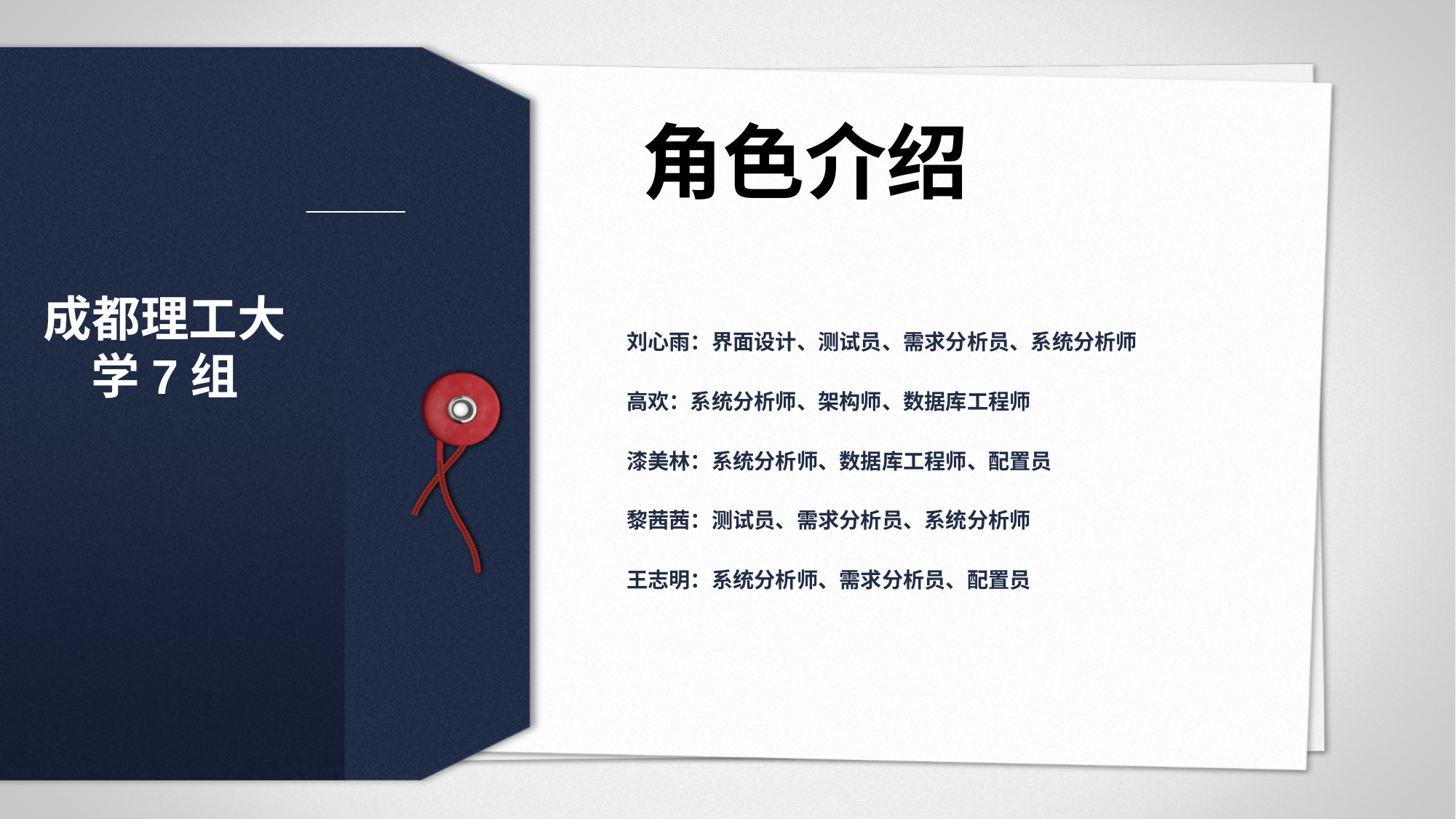

角色介绍
成都理工大学7组
刘心雨：界面设计、测试员、需求分析员、系统分析师

高欢：系统分析师、架构师、数据库工程师

漆美林：系统分析师、数据库工程师、配置员

黎茜茜：测试员、需求分析员、系统分析师

王志明：系统分析师、需求分析员、配置员